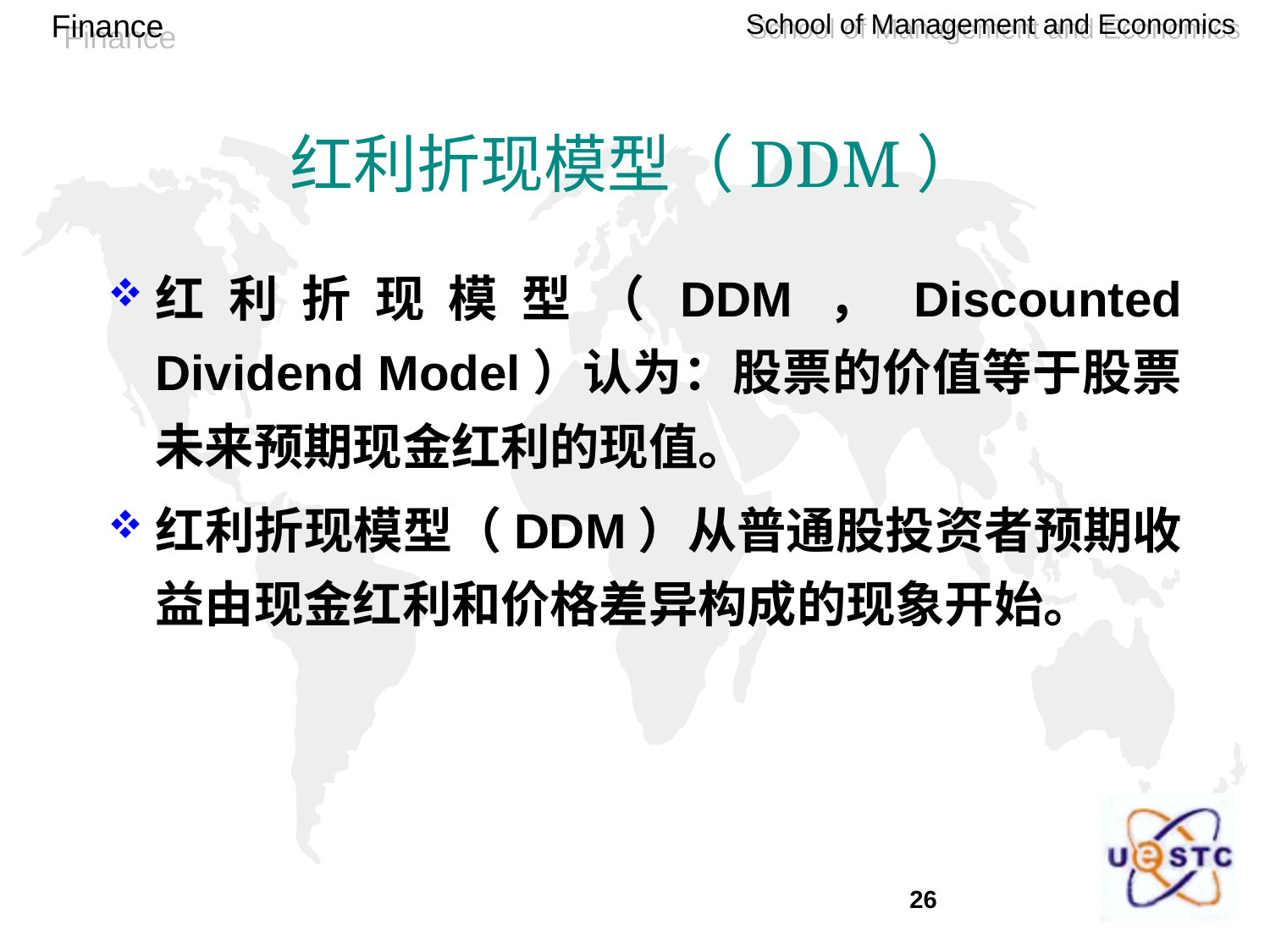

红利折现模型（DDM）
红利折现模型（DDM，Discounted Dividend Model）认为：股票的价值等于股票未来预期现金红利的现值。
红利折现模型（DDM）从普通股投资者预期收益由现金红利和价格差异构成的现象开始。